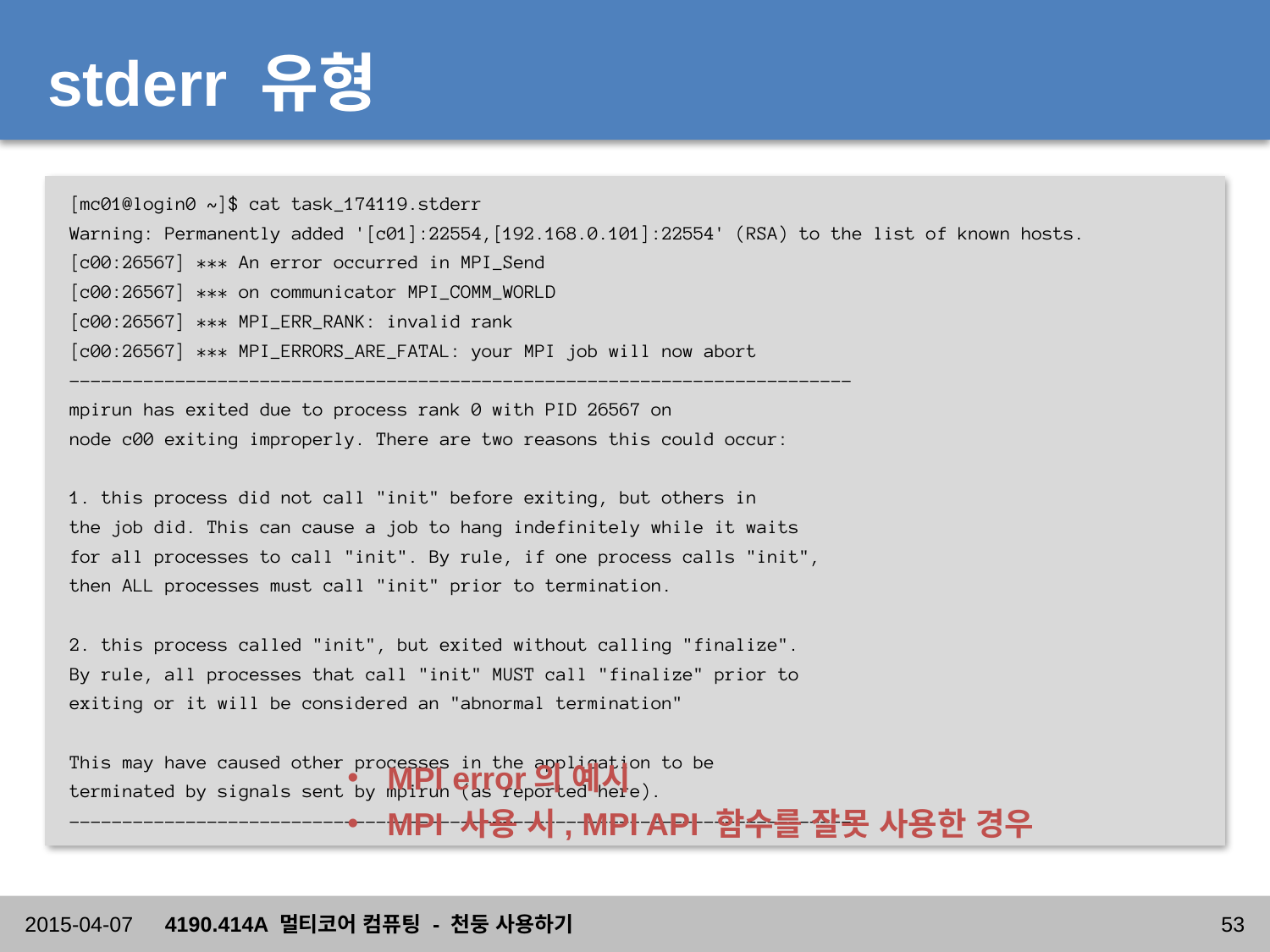

# stderr 유형
[mc01@login0 ~]$ cat task_174119.stderr
Warning: Permanently added '[c01]:22554,[192.168.0.101]:22554' (RSA) to the list of known hosts.
[c00:26567] *** An error occurred in MPI_Send
[c00:26567] *** on communicator MPI_COMM_WORLD
[c00:26567] *** MPI_ERR_RANK: invalid rank
[c00:26567] *** MPI_ERRORS_ARE_FATAL: your MPI job will now abort
--------------------------------------------------------------------------
mpirun has exited due to process rank 0 with PID 26567 on
node c00 exiting improperly. There are two reasons this could occur:

1. this process did not call "init" before exiting, but others in
the job did. This can cause a job to hang indefinitely while it waits
for all processes to call "init". By rule, if one process calls "init",
then ALL processes must call "init" prior to termination.

2. this process called "init", but exited without calling "finalize".
By rule, all processes that call "init" MUST call "finalize" prior to
exiting or it will be considered an "abnormal termination"

This may have caused other processes in the application to be
terminated by signals sent by mpirun (as reported here).
--------------------------------------------------------------------------
MPI error의 예시
MPI 사용 시, MPI API 함수를 잘못 사용한 경우
2015-04-07
4190.414A 멀티코어 컴퓨팅 - 천둥 사용하기
53